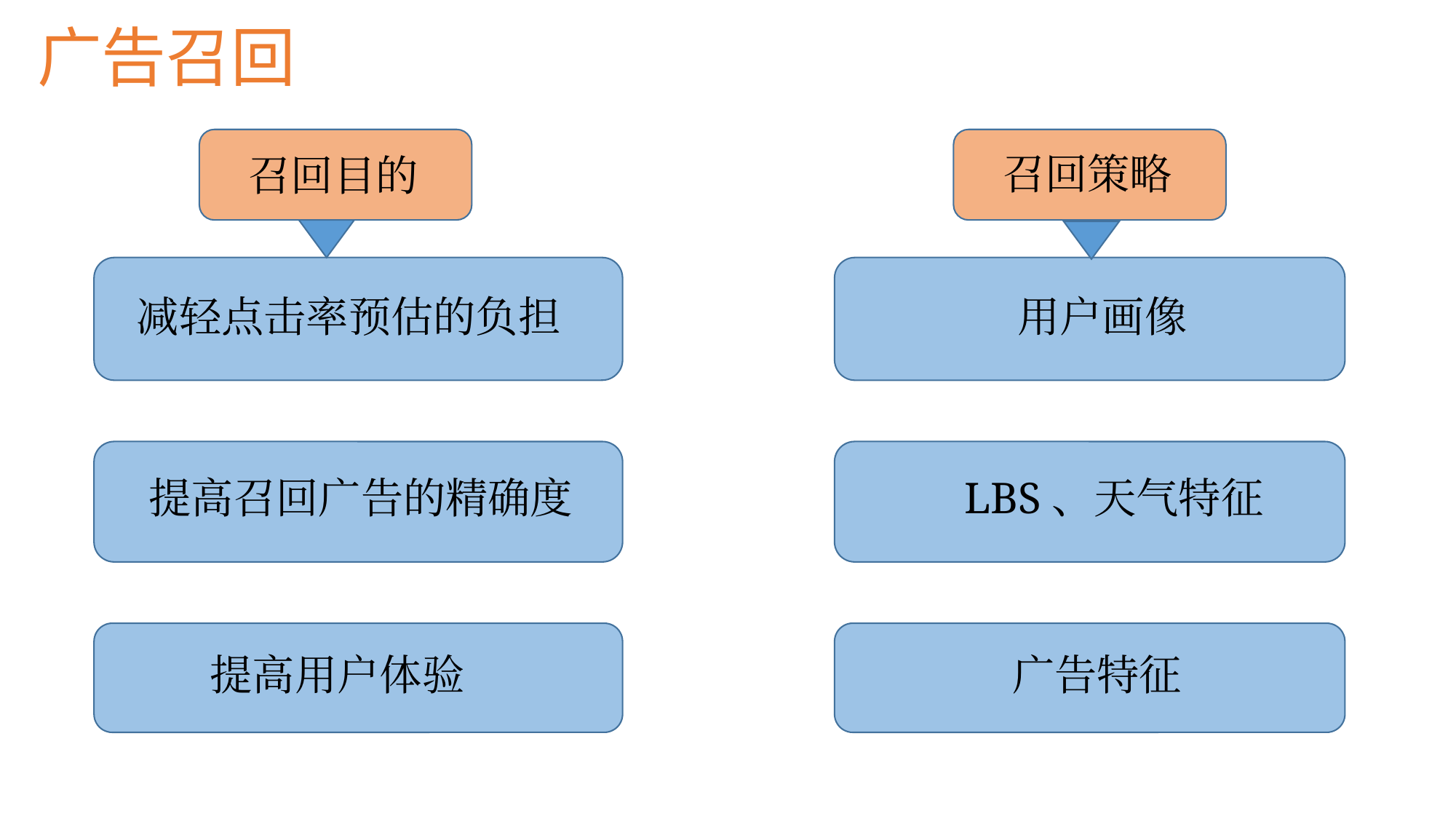

# 广告召回

召回策略
召回目的

减轻点击率预估的负担

提高召回广告的精确度

提高用户体验

用户画像

LBS、天气特征

广告特征